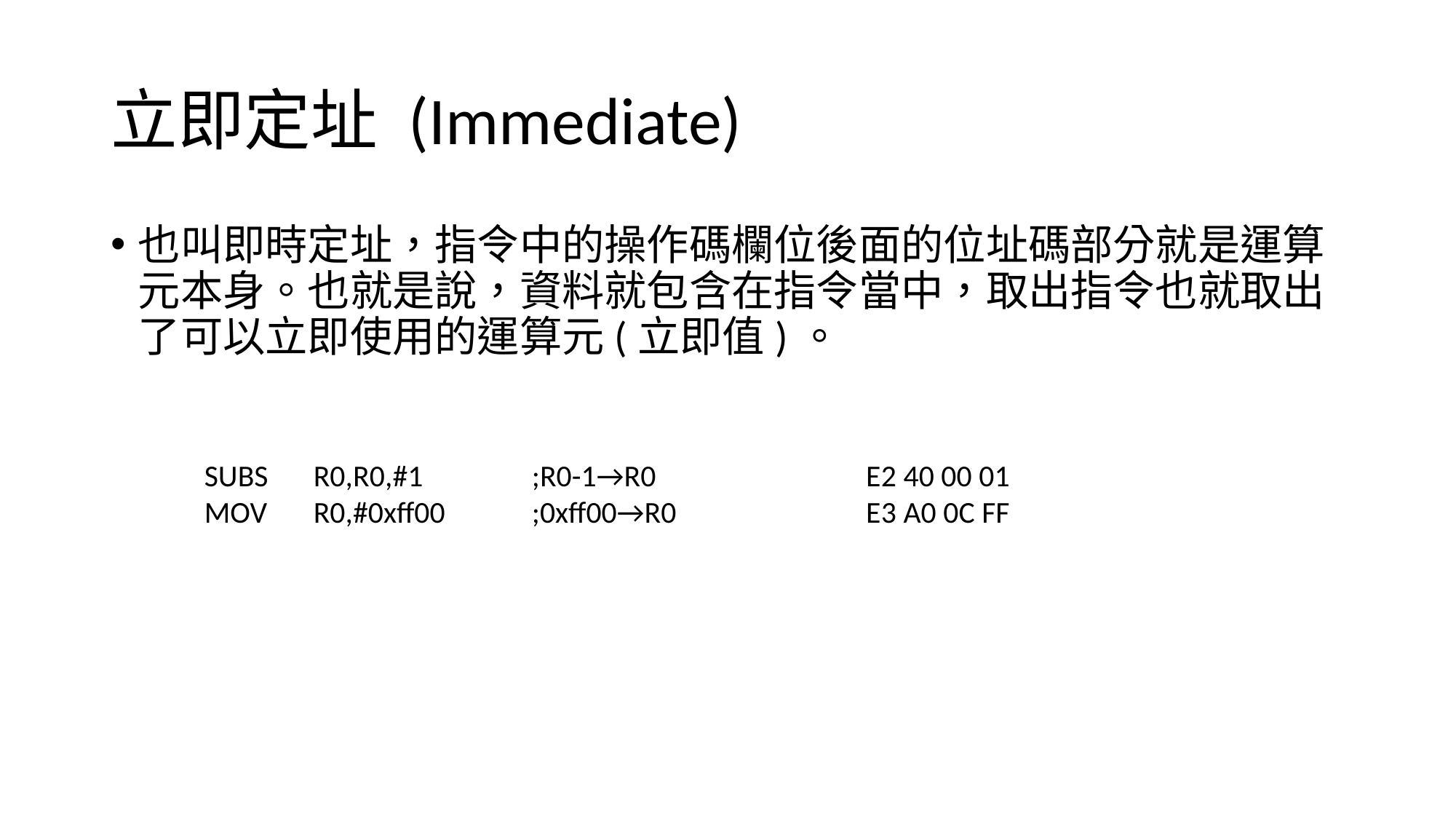

# 立即定址 (Immediate)
也叫即時定址，指令中的操作碼欄位後面的位址碼部分就是運算元本身。也就是說，資料就包含在指令當中，取出指令也就取出了可以立即使用的運算元(立即值)。
SUBS	R0,R0,#1	;R0-1→R0		 E2 40 00 01
MOV	R0,#0xff00	;0xff00→R0		 E3 A0 0C FF